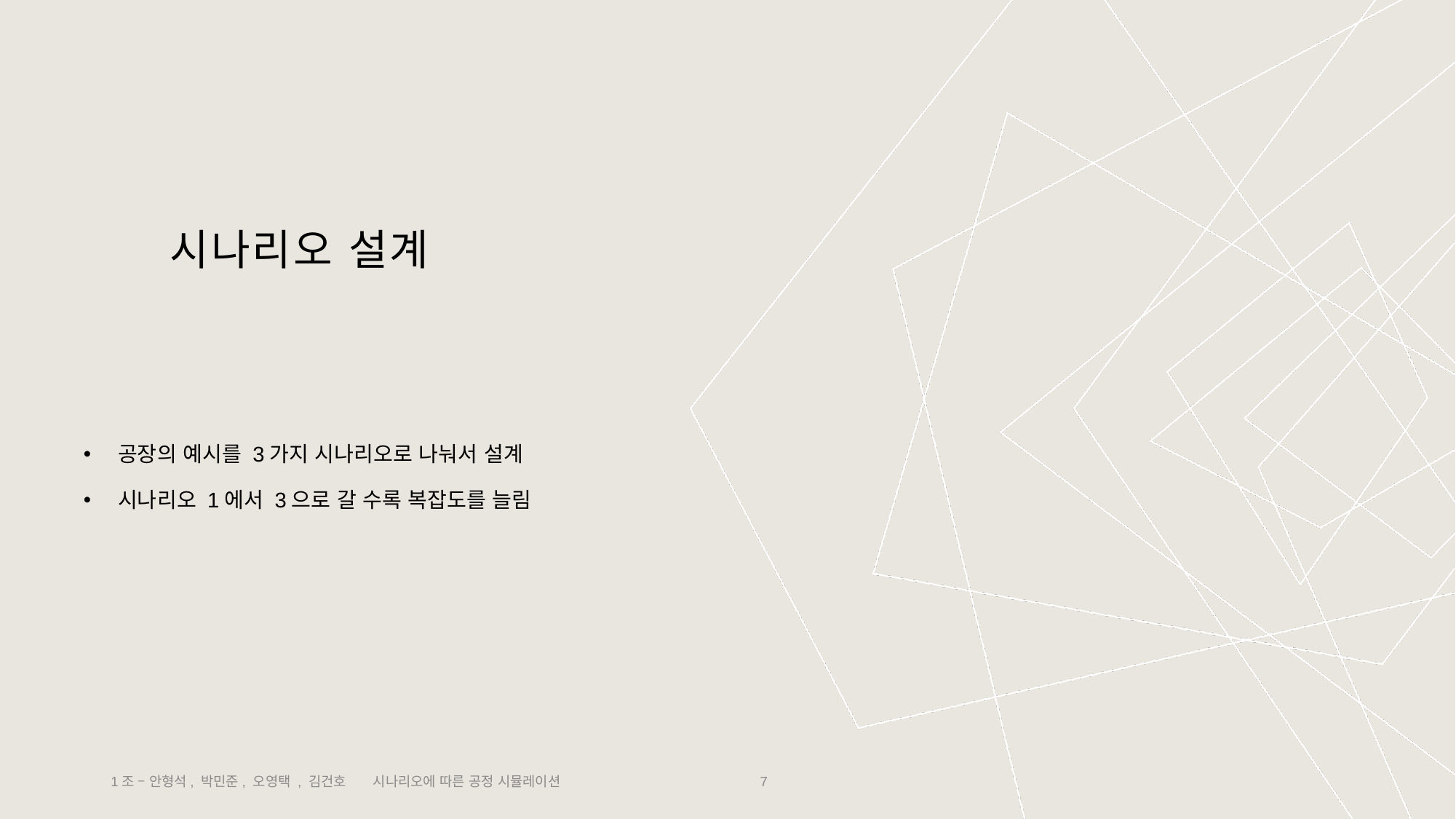

# 시나리오 설계

공장의 예시를 3가지 시나리오로 나눠서 설계
시나리오 1에서 3으로 갈 수록 복잡도를 늘림

시나리오에 따른 공정 시뮬레이션
1조 – 안형석, 박민준, 오영택 , 김건호
7